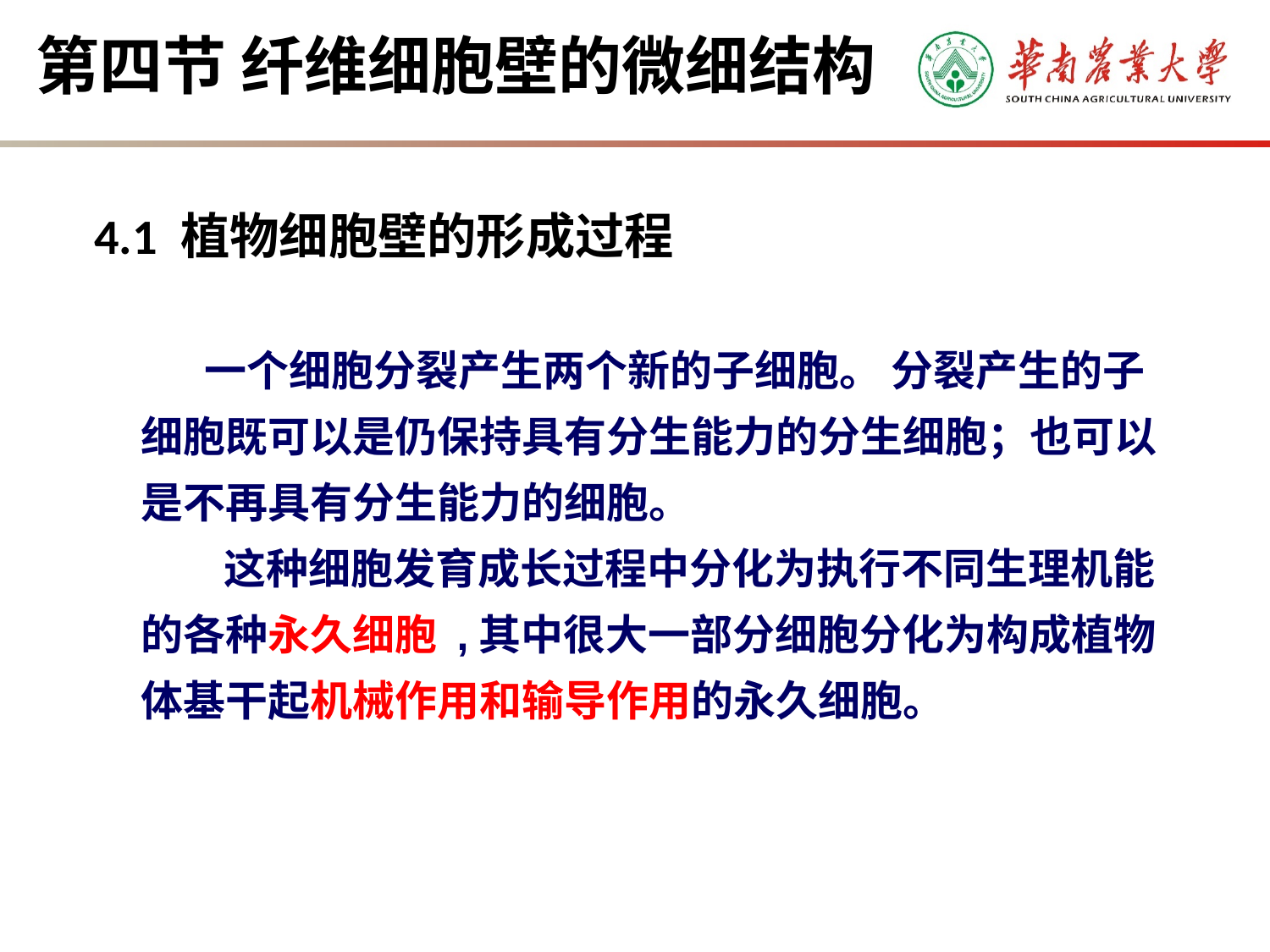

# 第四节 纤维细胞壁的微细结构
4.1 植物细胞壁的形成过程

一个细胞分裂产生两个新的子细胞。 分裂产生的子细胞既可以是仍保持具有分生能力的分生细胞；也可以是不再具有分生能力的细胞。
 这种细胞发育成长过程中分化为执行不同生理机能的各种永久细胞 ,其中很大一部分细胞分化为构成植物体基干起机械作用和输导作用的永久细胞。